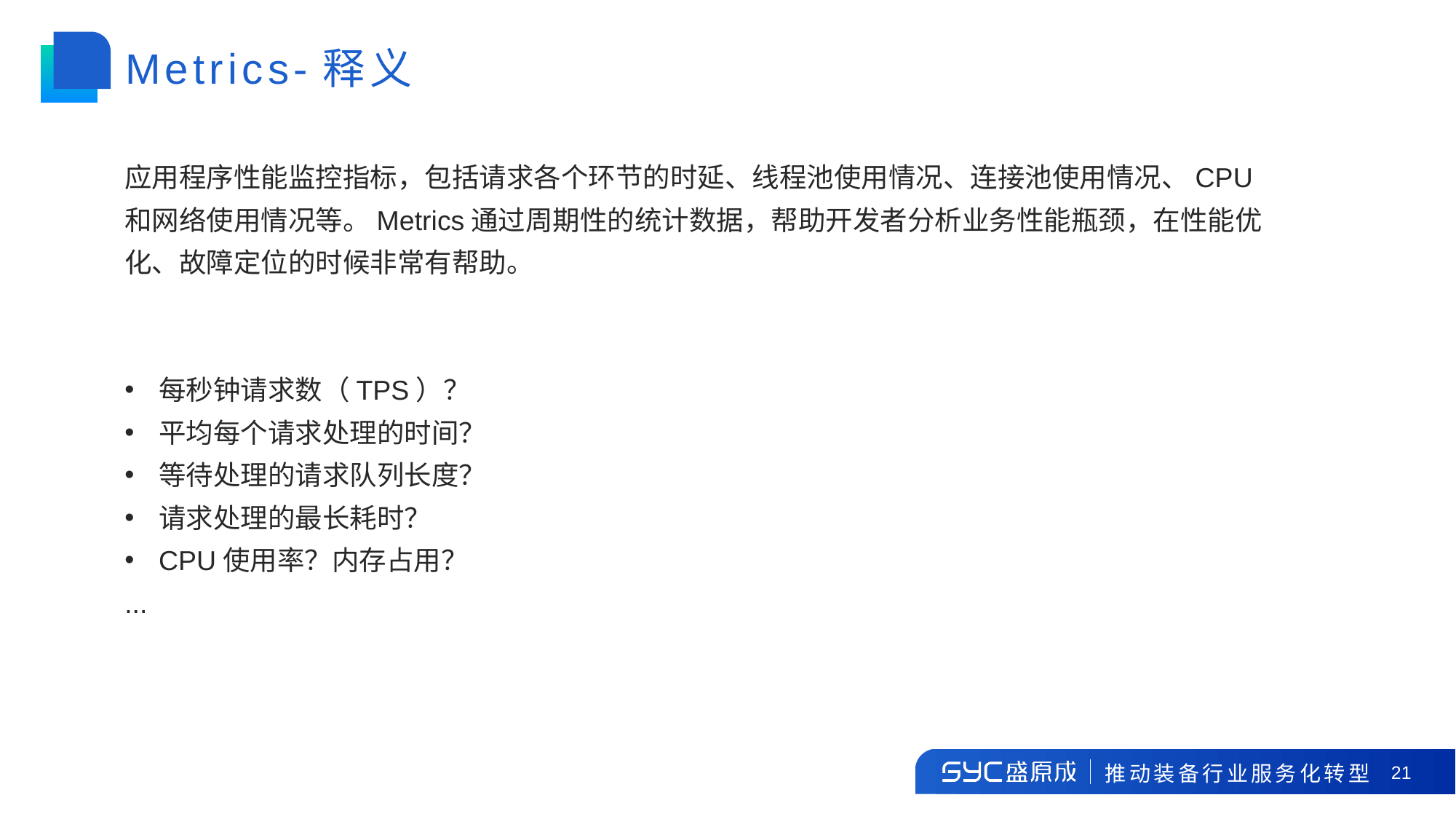

# Metrics-释义
应用程序性能监控指标，包括请求各个环节的时延、线程池使用情况、连接池使用情况、CPU和网络使用情况等。Metrics通过周期性的统计数据，帮助开发者分析业务性能瓶颈，在性能优化、故障定位的时候非常有帮助。

每秒钟请求数（TPS）？
平均每个请求处理的时间？
等待处理的请求队列长度？
请求处理的最长耗时？
CPU使用率？内存占用？
...